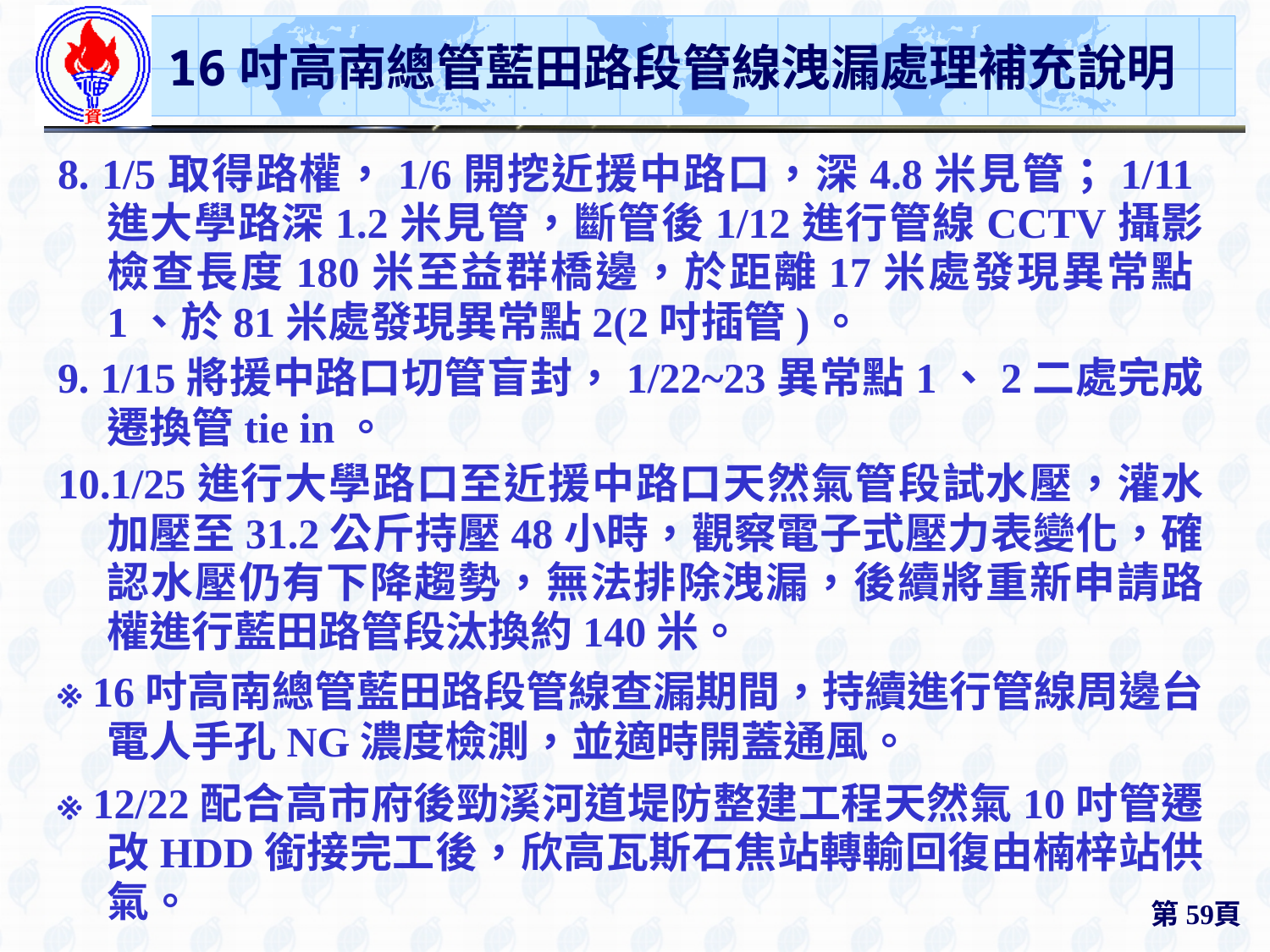

# 16吋高南總管藍田路段管線洩漏處理補充說明
8. 1/5取得路權，1/6開挖近援中路口，深4.8米見管；1/11進大學路深1.2米見管，斷管後1/12進行管線CCTV攝影檢查長度180米至益群橋邊，於距離17米處發現異常點1、於81米處發現異常點2(2吋插管)。
9. 1/15將援中路口切管盲封，1/22~23異常點1、2二處完成遷換管tie in。
10.1/25進行大學路口至近援中路口天然氣管段試水壓，灌水加壓至31.2公斤持壓48小時，觀察電子式壓力表變化，確認水壓仍有下降趨勢，無法排除洩漏，後續將重新申請路權進行藍田路管段汰換約140米。
※ 16吋高南總管藍田路段管線查漏期間，持續進行管線周邊台電人手孔NG濃度檢測，並適時開蓋通風。
※ 12/22配合高市府後勁溪河道堤防整建工程天然氣10吋管遷改HDD銜接完工後，欣高瓦斯石焦站轉輸回復由楠梓站供氣。

第59頁